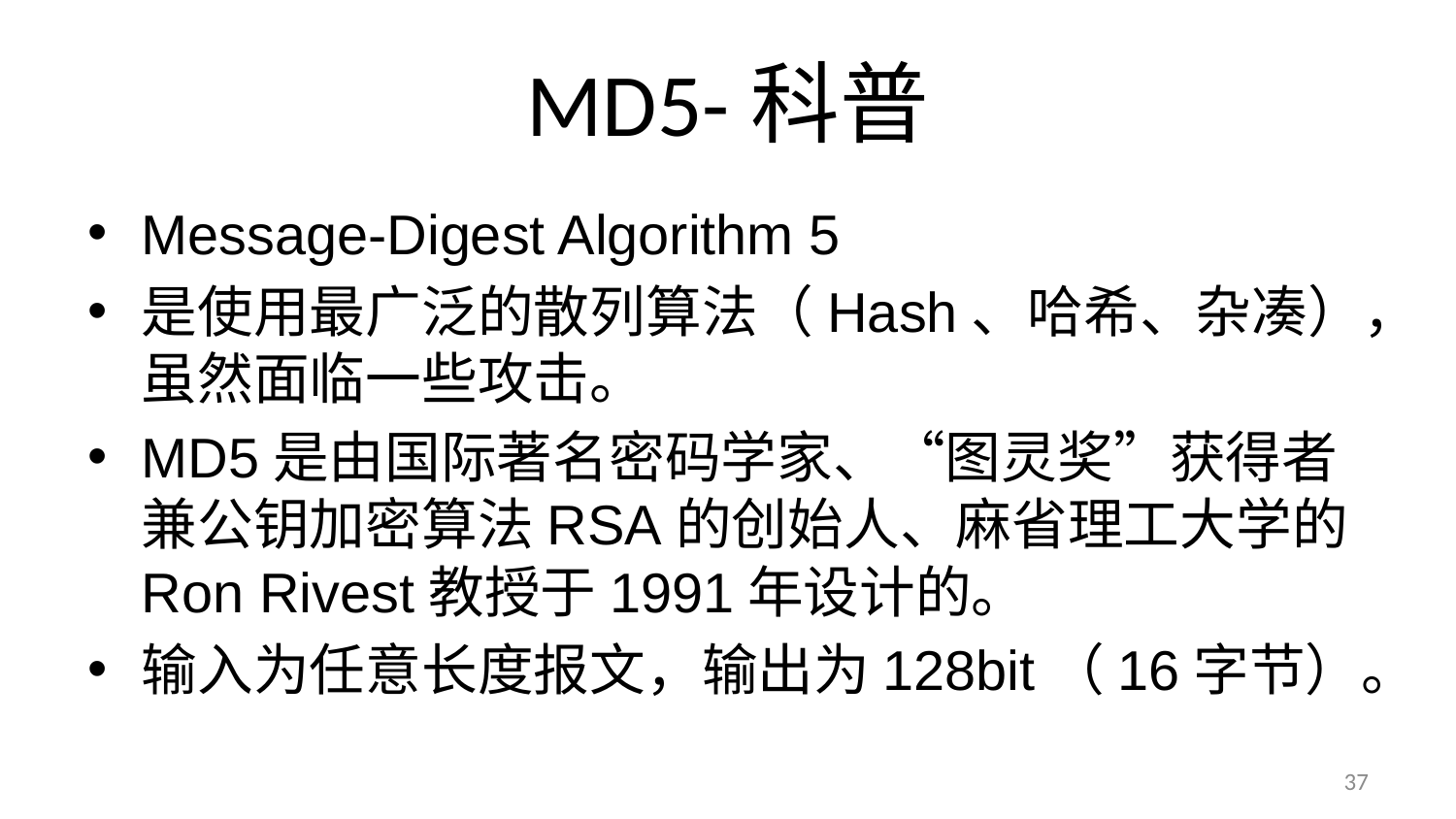

# MD5-科普
Message-Digest Algorithm 5
是使用最广泛的散列算法（Hash、哈希、杂凑），虽然面临一些攻击。
MD5是由国际著名密码学家、“图灵奖”获得者兼公钥加密算法RSA的创始人、麻省理工大学的Ron Rivest教授于1991年设计的。
输入为任意长度报文，输出为128bit（16字节）。

37